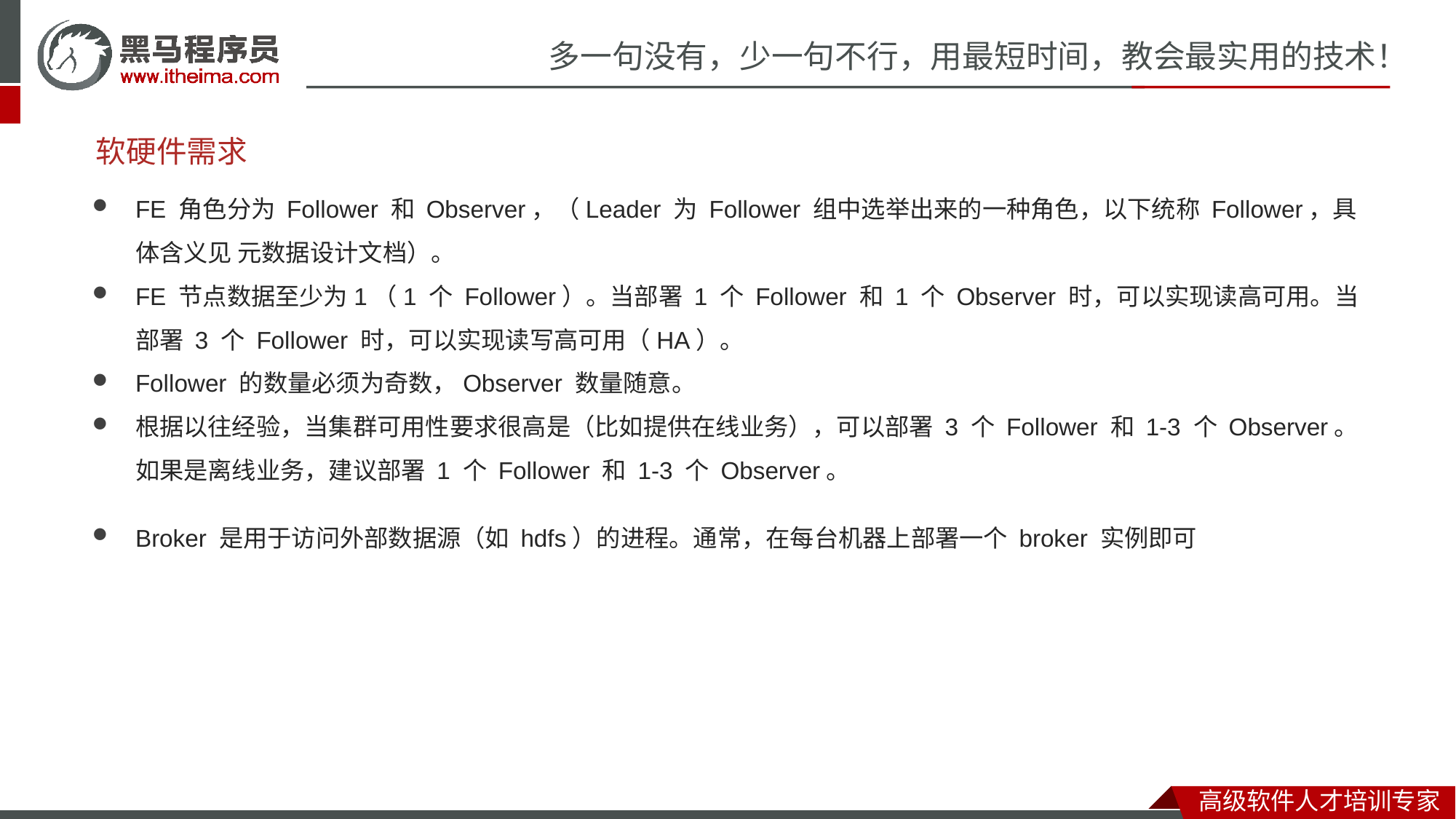

# 软硬件需求
FE 角色分为 Follower 和 Observer，（Leader 为 Follower 组中选举出来的一种角色，以下统称 Follower，具体含义见 元数据设计文档）。
FE 节点数据至少为1（1 个 Follower）。当部署 1 个 Follower 和 1 个 Observer 时，可以实现读高可用。当部署 3 个 Follower 时，可以实现读写高可用（HA）。
Follower 的数量必须为奇数，Observer 数量随意。
根据以往经验，当集群可用性要求很高是（比如提供在线业务），可以部署 3 个 Follower 和 1-3 个 Observer。如果是离线业务，建议部署 1 个 Follower 和 1-3 个 Observer。
Broker 是用于访问外部数据源（如 hdfs）的进程。通常，在每台机器上部署一个 broker 实例即可